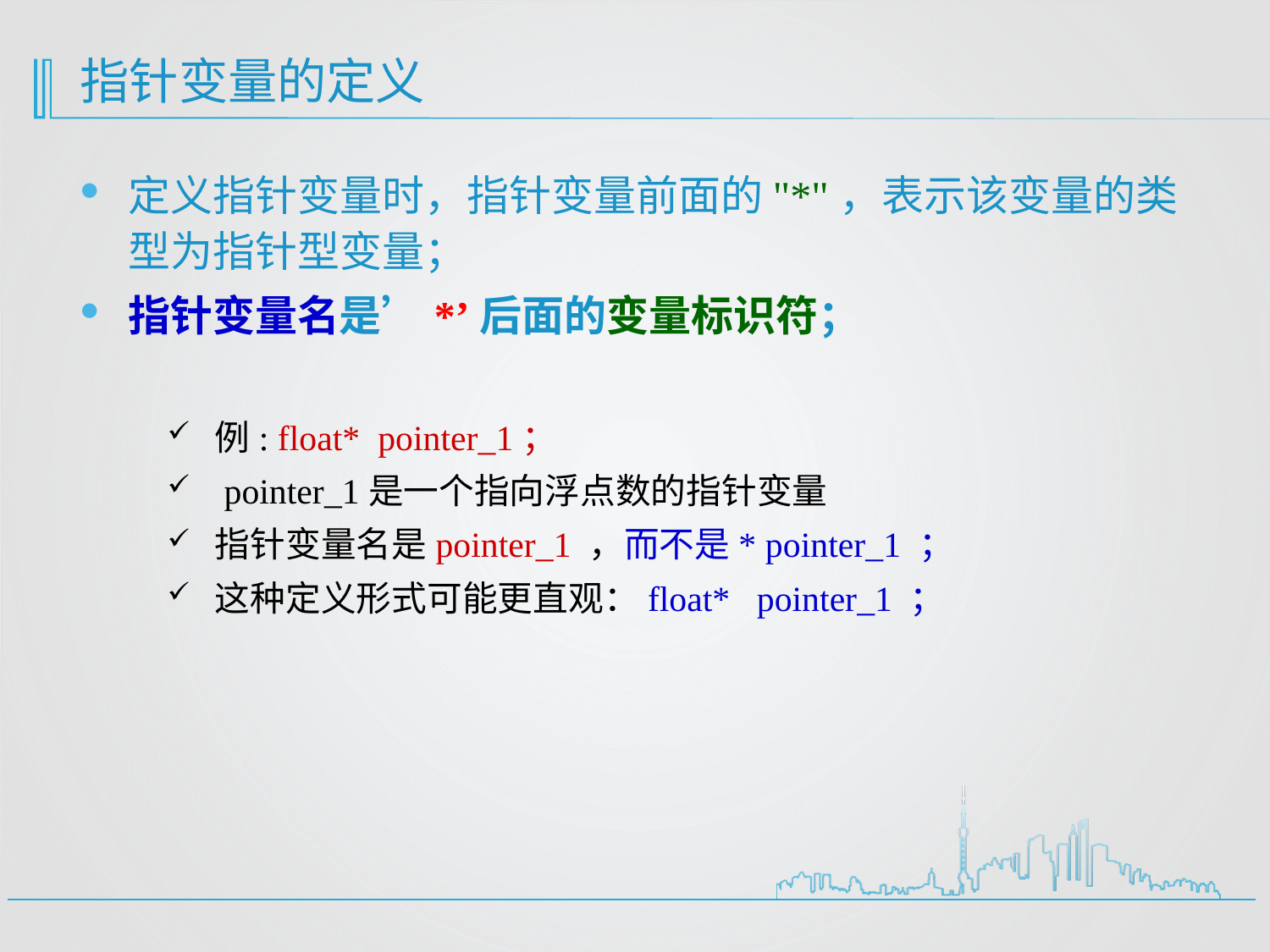

# 指针变量的定义
定义指针变量时，指针变量前面的"*"，表示该变量的类型为指针型变量；
指针变量名是’*’后面的变量标识符；

例: float*  pointer_1；
 pointer_1是一个指向浮点数的指针变量
指针变量名是pointer_1 ，而不是* pointer_1 ；
这种定义形式可能更直观：float*   pointer_1 ；